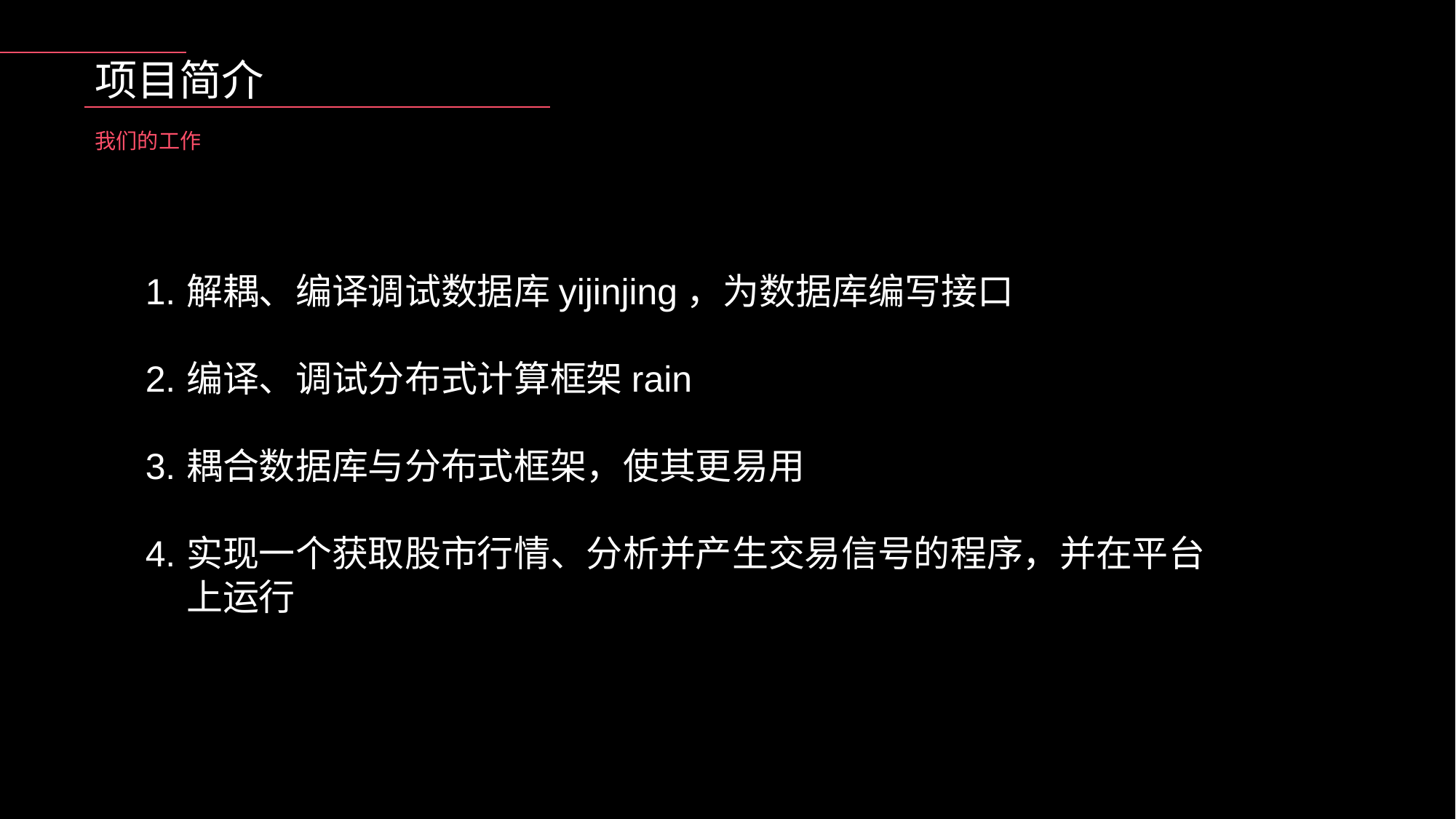

项目简介
我们的工作
解耦、编译调试数据库yijinjing，为数据库编写接口

编译、调试分布式计算框架rain

耦合数据库与分布式框架，使其更易用

实现一个获取股市行情、分析并产生交易信号的程序，并在平台上运行